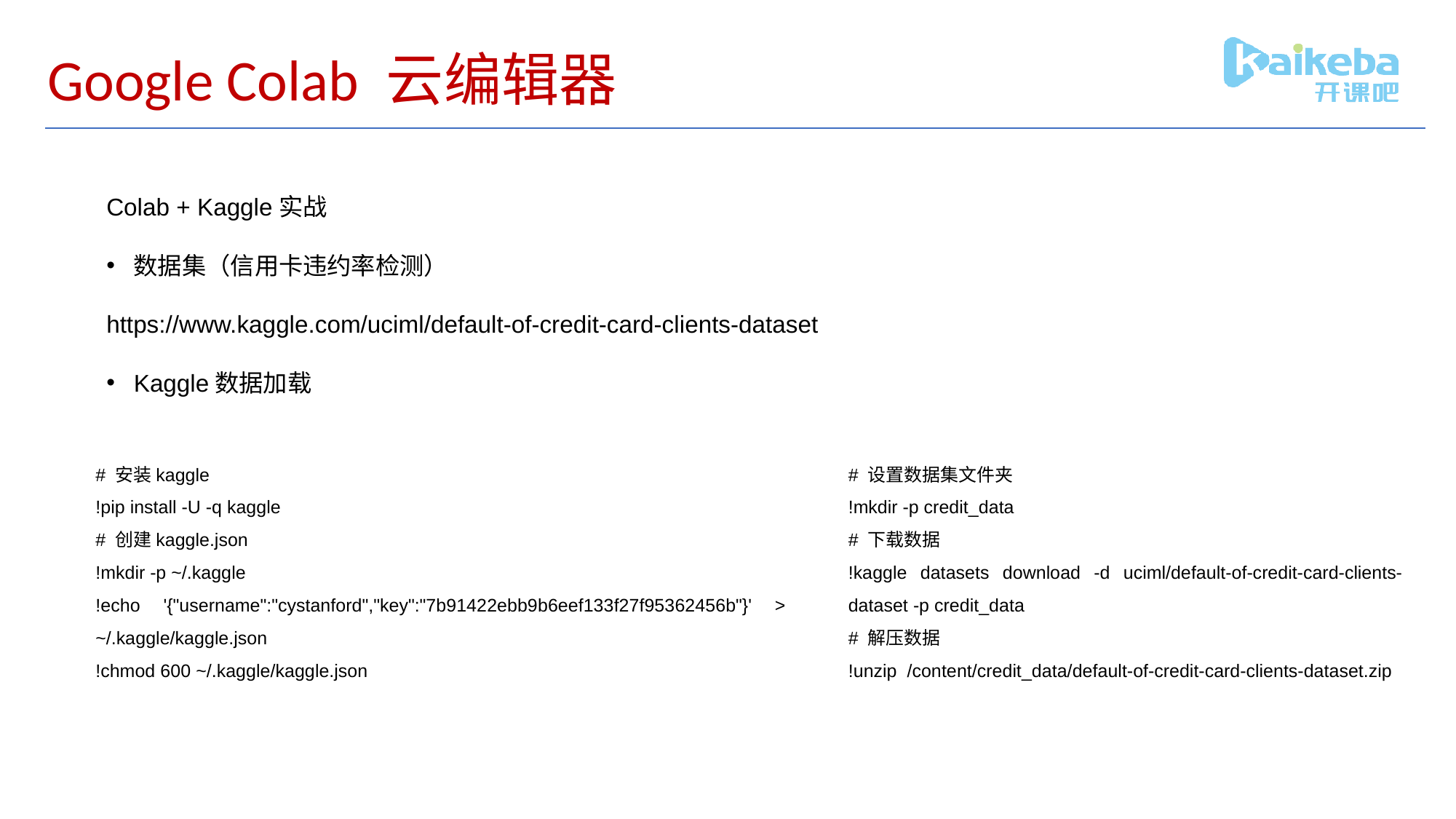

# Google Colab 云编辑器
Colab + Kaggle实战
数据集（信用卡违约率检测）
https://www.kaggle.com/uciml/default-of-credit-card-clients-dataset
Kaggle数据加载

# 安装kaggle
!pip install -U -q kaggle
# 创建kaggle.json
!mkdir -p ~/.kaggle
!echo '{"username":"cystanford","key":"7b91422ebb9b6eef133f27f95362456b"}' > ~/.kaggle/kaggle.json
!chmod 600 ~/.kaggle/kaggle.json
# 设置数据集文件夹
!mkdir -p credit_data
# 下载数据
!kaggle datasets download -d uciml/default-of-credit-card-clients-dataset -p credit_data
# 解压数据
!unzip  /content/credit_data/default-of-credit-card-clients-dataset.zip